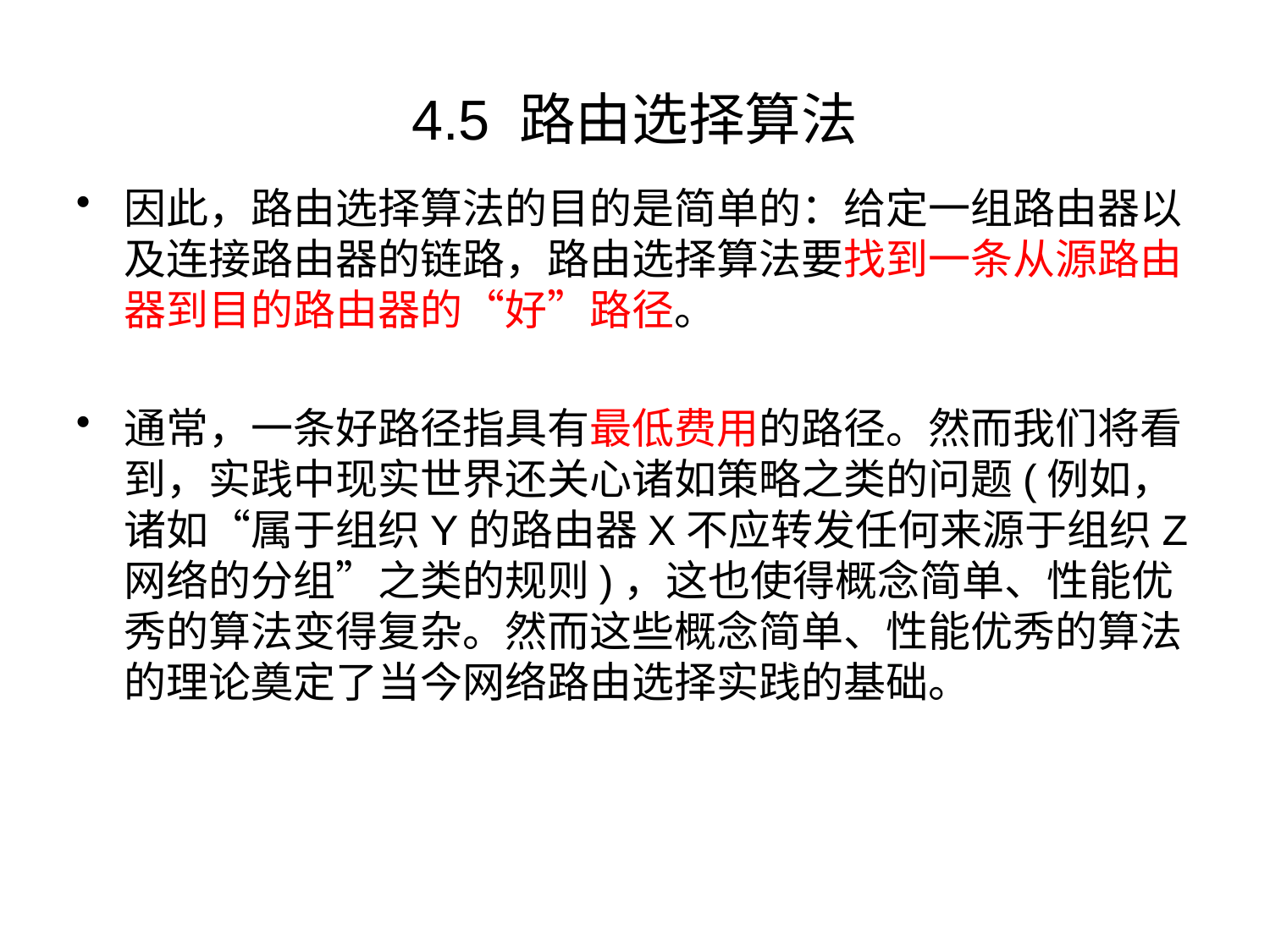

# 4.5 路由选择算法
因此，路由选择算法的目的是简单的：给定一组路由器以及连接路由器的链路，路由选择算法要找到一条从源路由器到目的路由器的“好”路径。

通常，一条好路径指具有最低费用的路径。然而我们将看到，实践中现实世界还关心诸如策略之类的问题(例如，诸如“属于组织Y的路由器X不应转发任何来源于组织Z网络的分组”之类的规则)，这也使得概念简单、性能优秀的算法变得复杂。然而这些概念简单、性能优秀的算法的理论奠定了当今网络路由选择实践的基础。